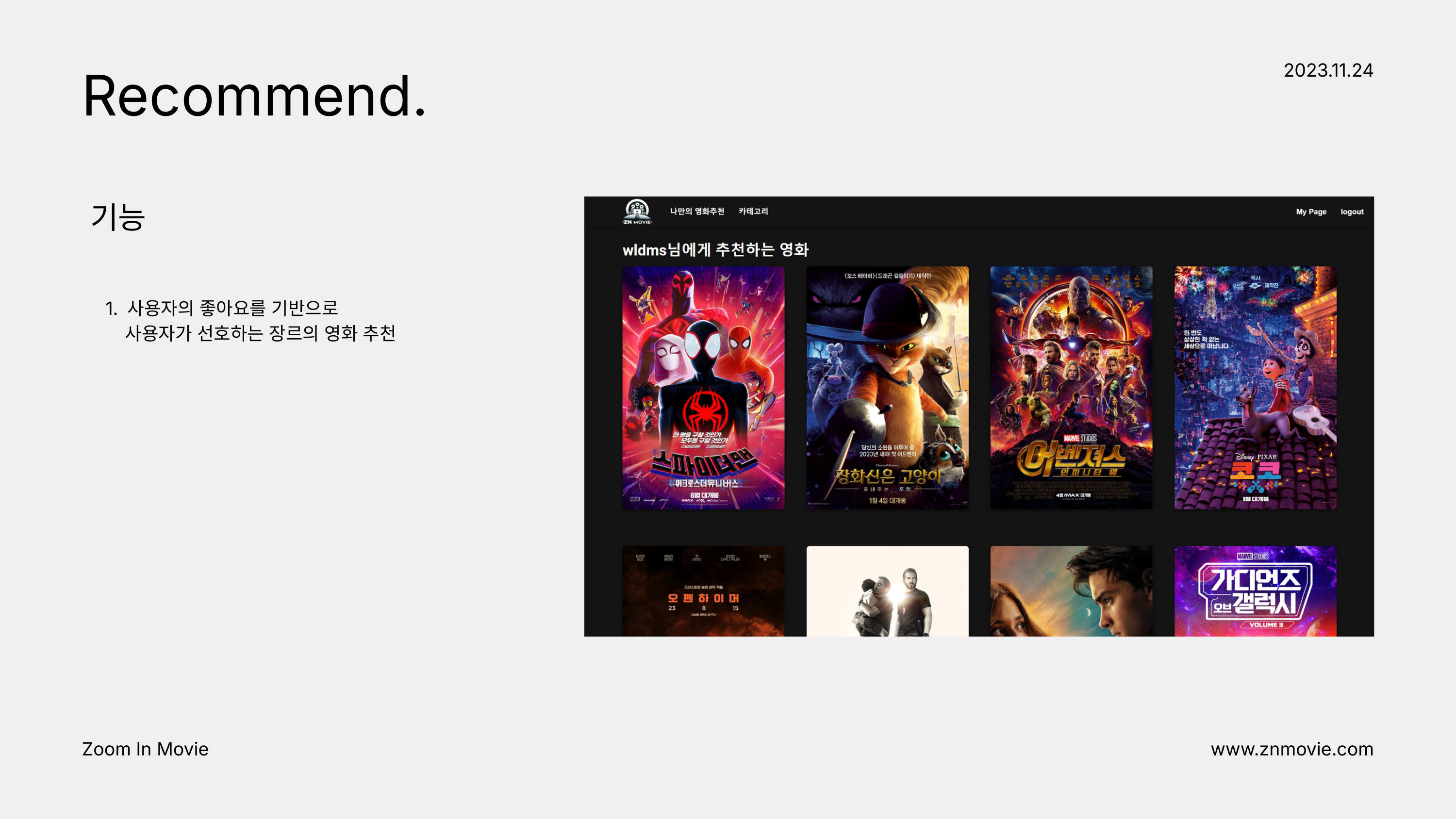

Recommend.
2023.11.24

기능

   1. 사용자의 좋아요를 기반으로
      사용자가 선호하는 장르의 영화 추천
Zoom In Movie
www.znmovie.com